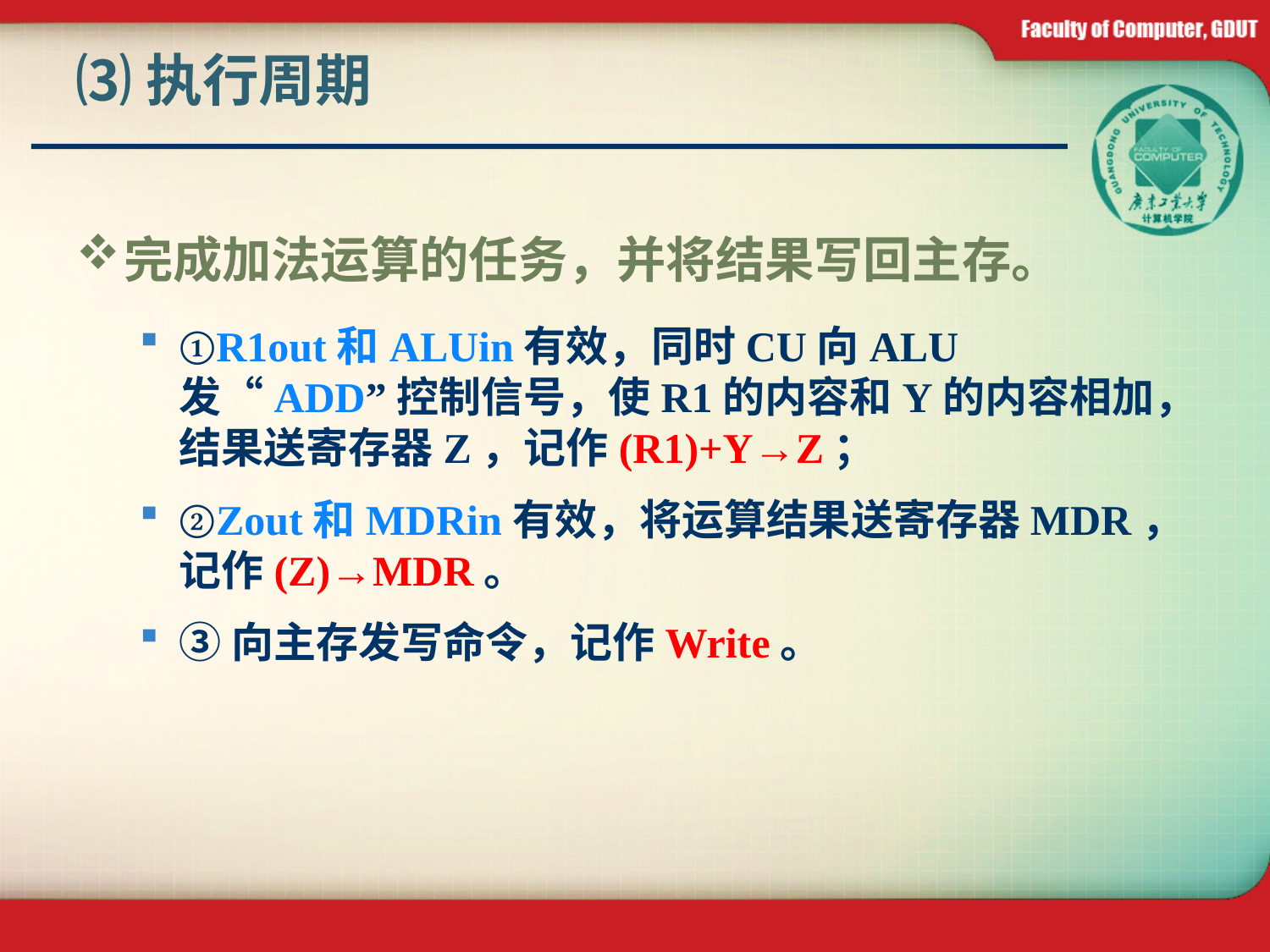

# ⑶执行周期
完成加法运算的任务，并将结果写回主存。
①R1out和ALUin有效，同时CU向ALU发“ADD”控制信号，使R1的内容和Y的内容相加，结果送寄存器Z，记作(R1)+Y→Z；
②Zout和MDRin有效，将运算结果送寄存器MDR，记作(Z)→MDR。
③向主存发写命令，记作Write。